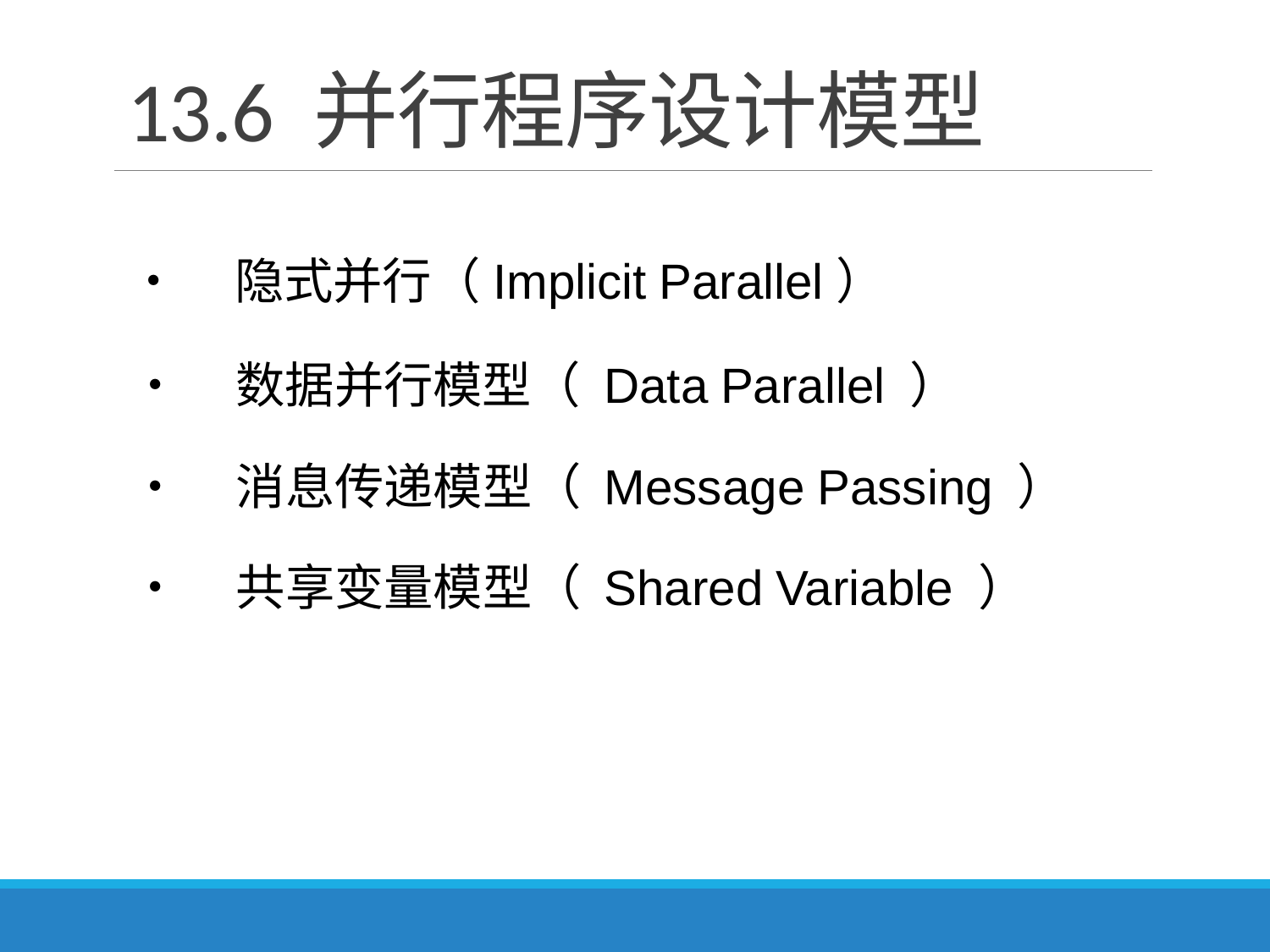

# 13.6 并行程序设计模型
•    隐式并行（Implicit Parallel）
•    数据并行模型（ Data Parallel ）
•    消息传递模型（ Message Passing ）
•    共享变量模型（ Shared Variable ）